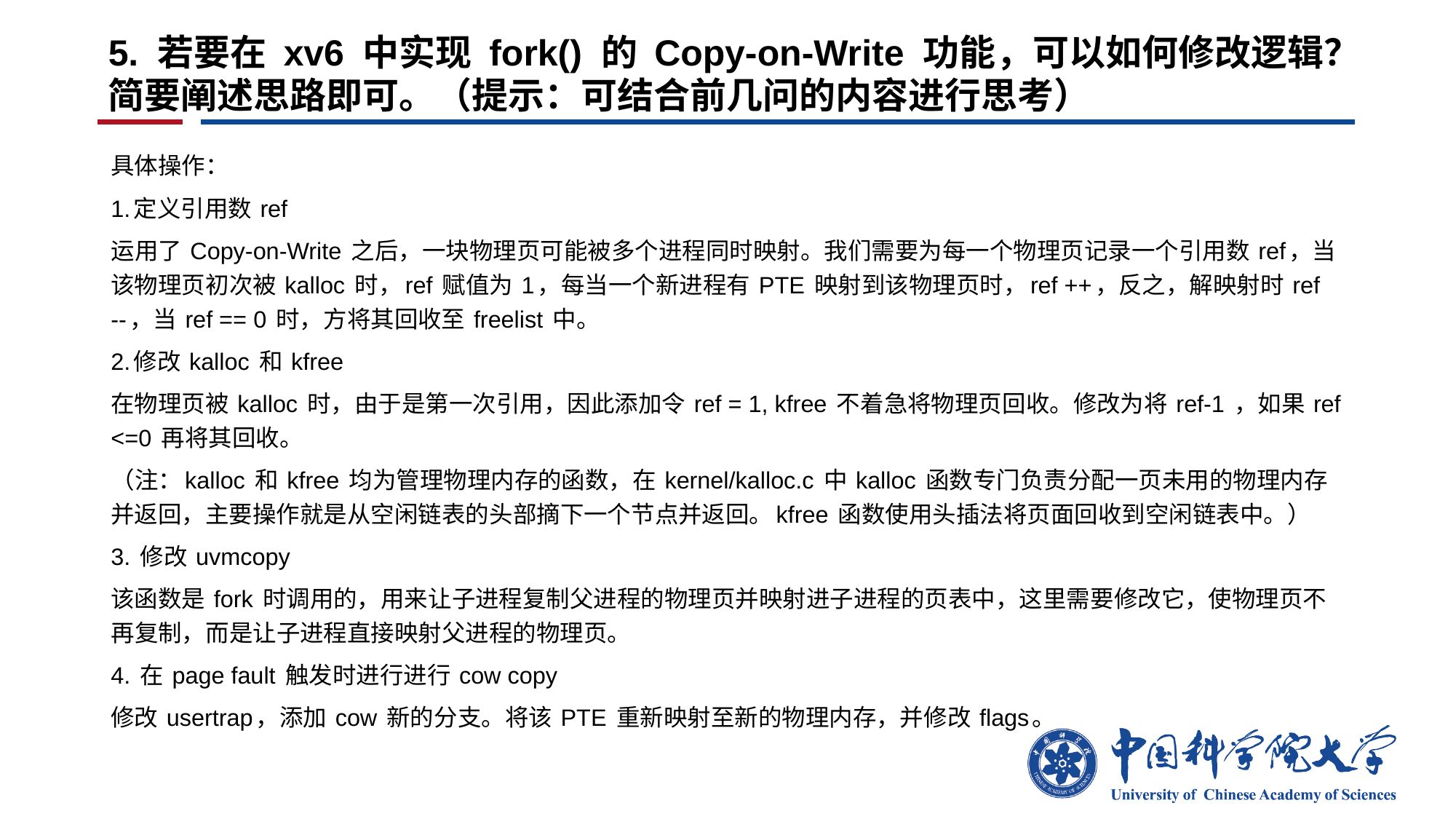

# 5. 若要在 xv6 中实现 fork() 的 Copy-on-Write 功能，可以如何修改逻辑？简要阐述思路即可。（提示：可结合前几问的内容进行思考）
具体操作：
1.定义引用数 ref
运用了 Copy-on-Write 之后，一块物理页可能被多个进程同时映射。我们需要为每一个物理页记录一个引用数 ref，当该物理页初次被 kalloc 时，ref 赋值为 1，每当一个新进程有 PTE 映射到该物理页时，ref ++，反之，解映射时 ref --，当 ref == 0 时，方将其回收至 freelist 中。
2.修改 kalloc 和 kfree
在物理页被 kalloc 时，由于是第一次引用，因此添加令 ref = 1, kfree 不着急将物理页回收。修改为将 ref-1 ，如果 ref <=0 再将其回收。
（注：kalloc 和 kfree 均为管理物理内存的函数，在 kernel/kalloc.c 中 kalloc 函数专门负责分配一页未用的物理内存并返回，主要操作就是从空闲链表的头部摘下一个节点并返回。kfree 函数使用头插法将页面回收到空闲链表中。）
3. 修改 uvmcopy
该函数是 fork 时调用的，用来让子进程复制父进程的物理页并映射进子进程的页表中，这里需要修改它，使物理页不再复制，而是让子进程直接映射父进程的物理页。
4. 在 page fault 触发时进行进行 cow copy
修改 usertrap，添加 cow 新的分支。将该 PTE 重新映射至新的物理内存，并修改 flags。